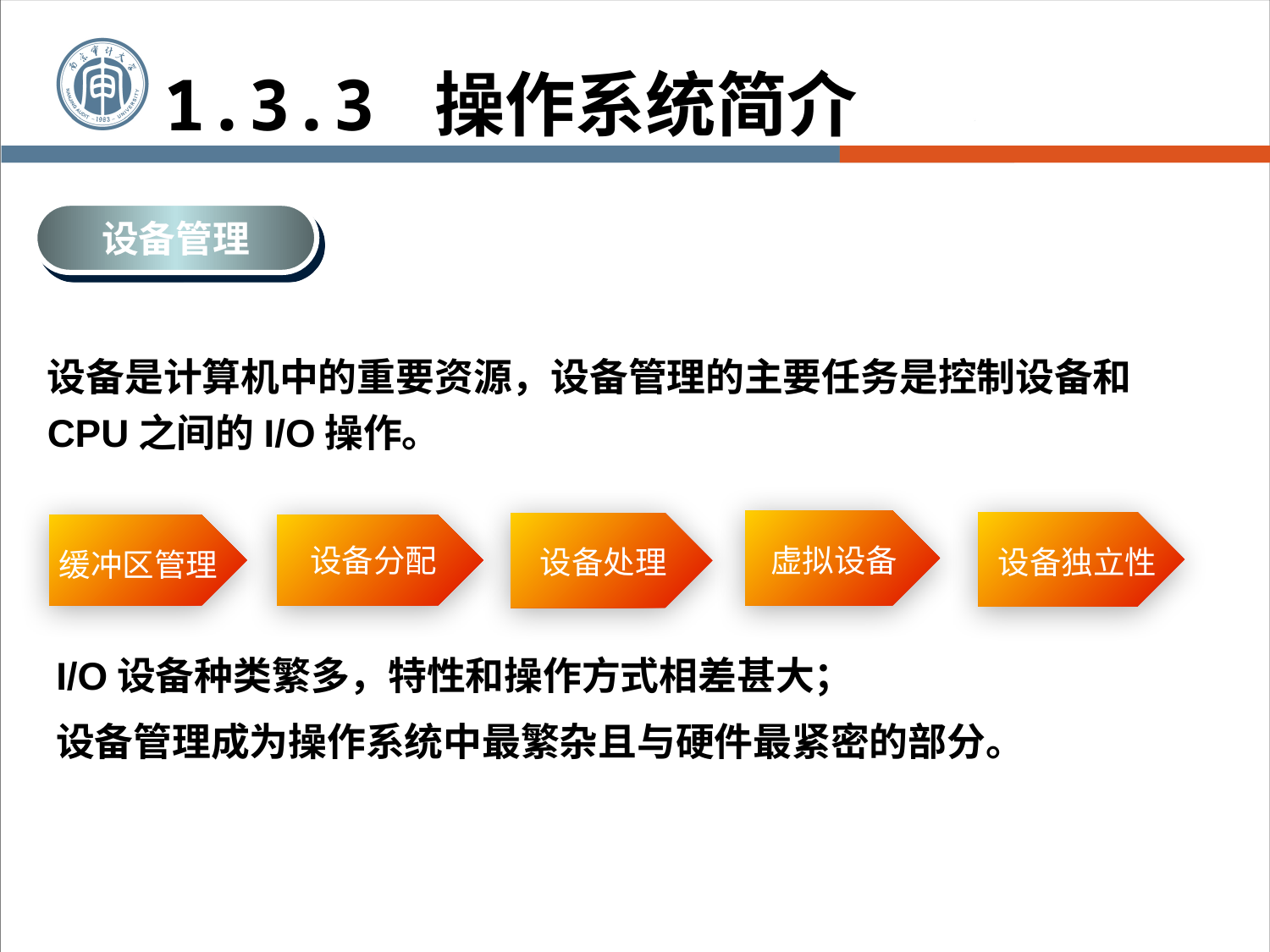

1.3.3 操作系统简介
设备管理
设备是计算机中的重要资源，设备管理的主要任务是控制设备和CPU之间的I/O操作。

虚拟设备

设备独立性

设备处理

缓冲区管理

设备分配
I/O设备种类繁多，特性和操作方式相差甚大；
设备管理成为操作系统中最繁杂且与硬件最紧密的部分。